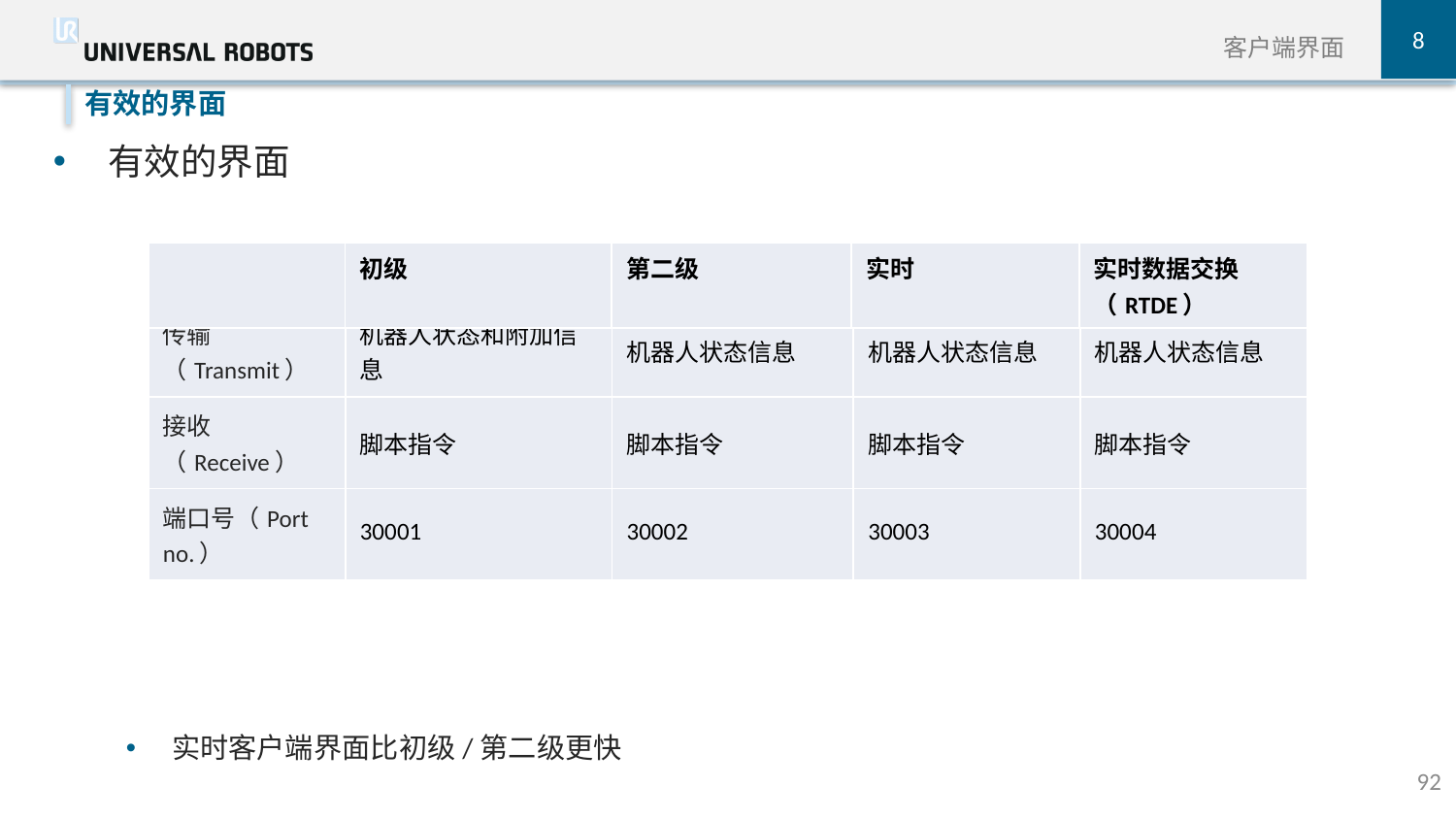

8
客户端界面

有效的界面

实时客户端界面比初级/第二级更快

有效的界面
|  | 初级 | 第二级 | 实时 | 实时数据交换（RTDE） |
| --- | --- | --- | --- | --- |
| 传输（Transmit） | 机器人状态和附加信息 | 机器人状态信息 | 机器人状态信息 | 机器人状态信息 |
| --- | --- | --- | --- | --- |
| 接收（Receive） | 脚本指令 | 脚本指令 | 脚本指令 | 脚本指令 |
| 端口号（Port no.） | 30001 | 30002 | 30003 | 30004 |
92